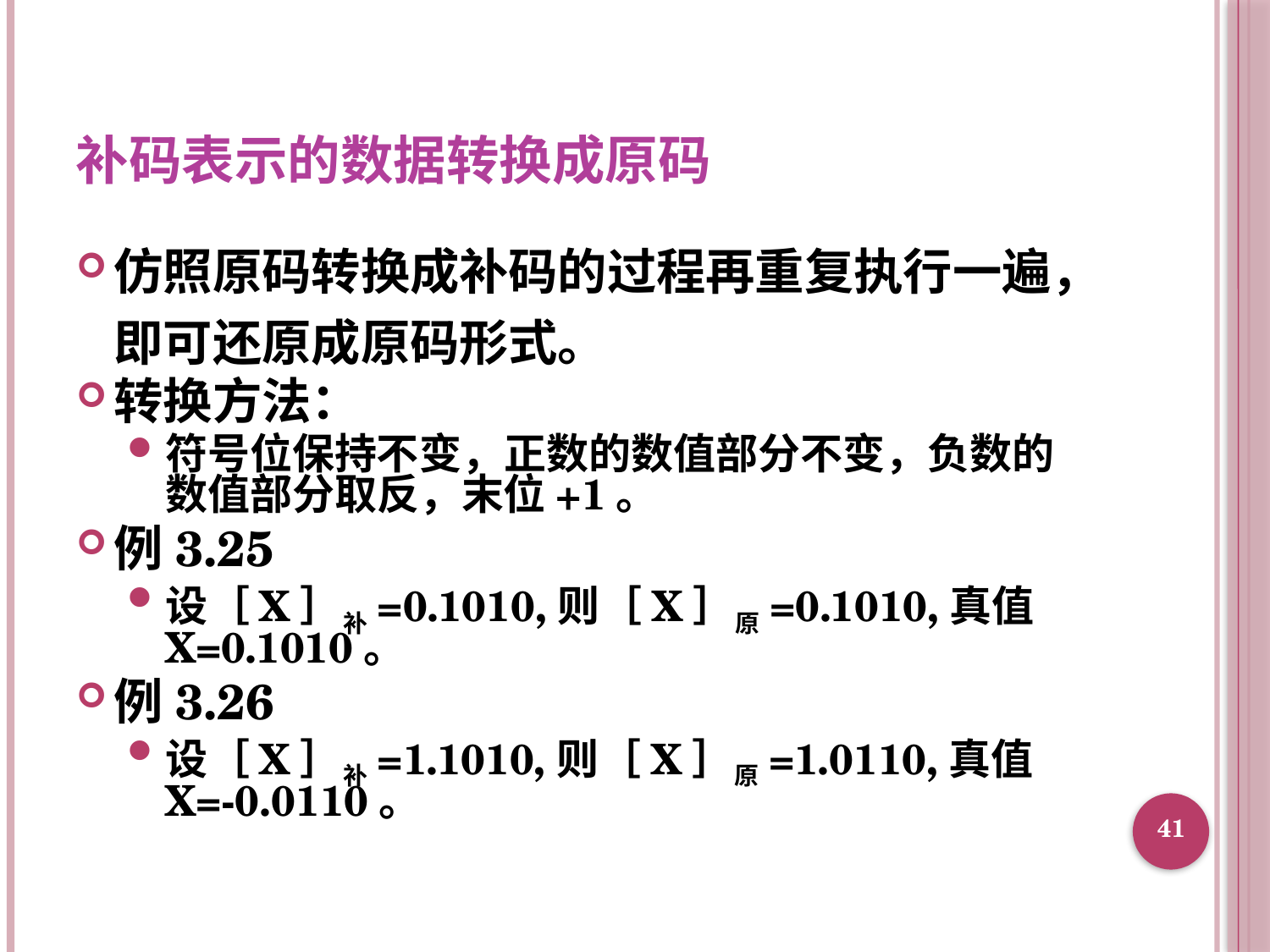

# 补码表示的数据转换成原码
仿照原码转换成补码的过程再重复执行一遍，即可还原成原码形式。
转换方法：
符号位保持不变，正数的数值部分不变，负数的数值部分取反，末位+1。
例3.25
设［X］补=0.1010,则［X］原=0.1010,真值X=0.1010。
例3.26
设［X］补=1.1010,则［X］原=1.0110,真值
X=-0.0110。
41